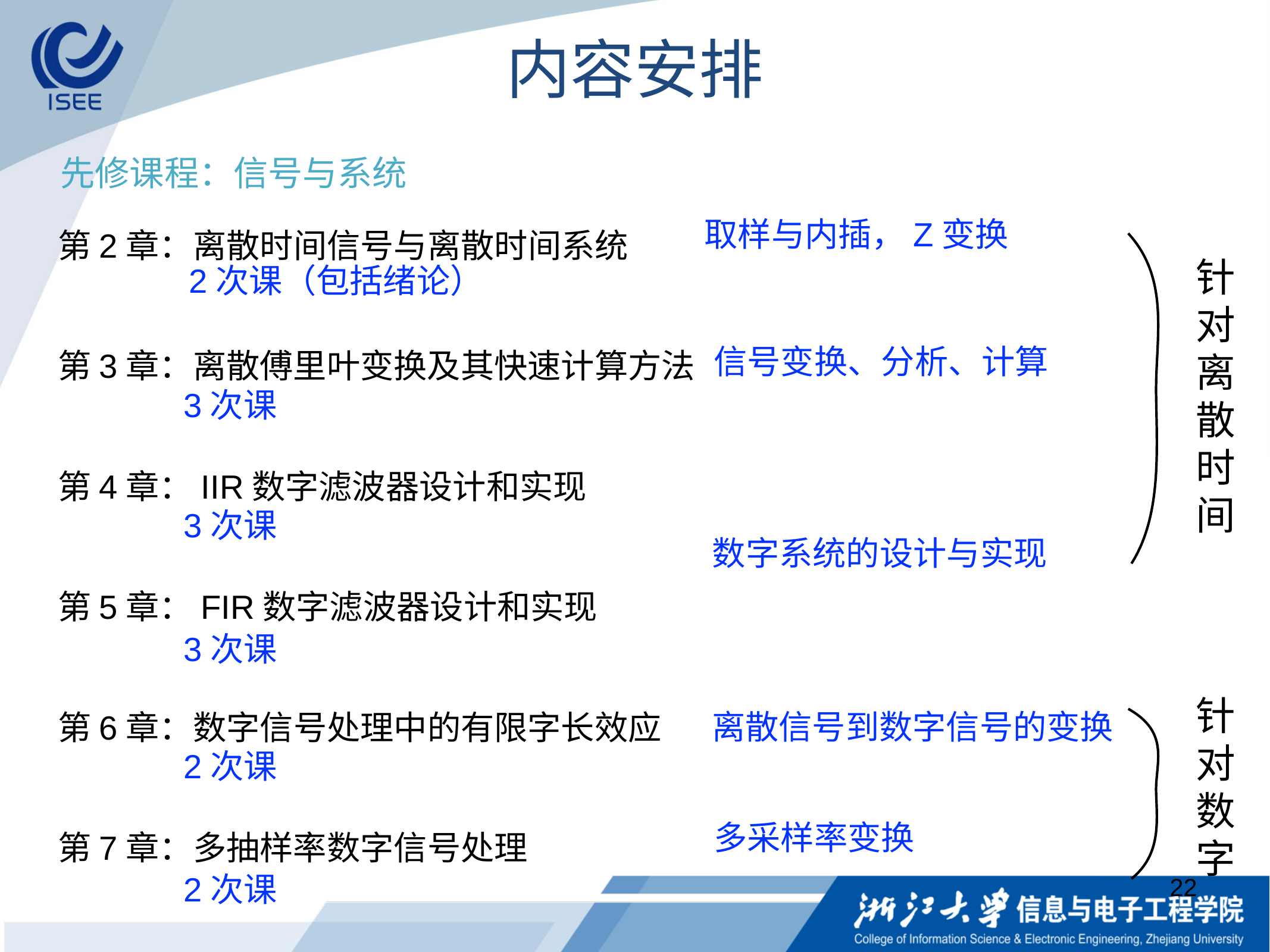

# 内容安排
先修课程：信号与系统
第2章：离散时间信号与离散时间系统

第3章：离散傅里叶变换及其快速计算方法

第4章：IIR数字滤波器设计和实现

第5章：FIR数字滤波器设计和实现

第6章：数字信号处理中的有限字长效应

第7章：多抽样率数字信号处理
取样与内插，Z变换
针对离散时间

2次课（包括绪论）
信号变换、分析、计算
3次课
3次课
数字系统的设计与实现
3次课
针对数字
离散信号到数字信号的变换

2次课
多采样率变换
2次课
22